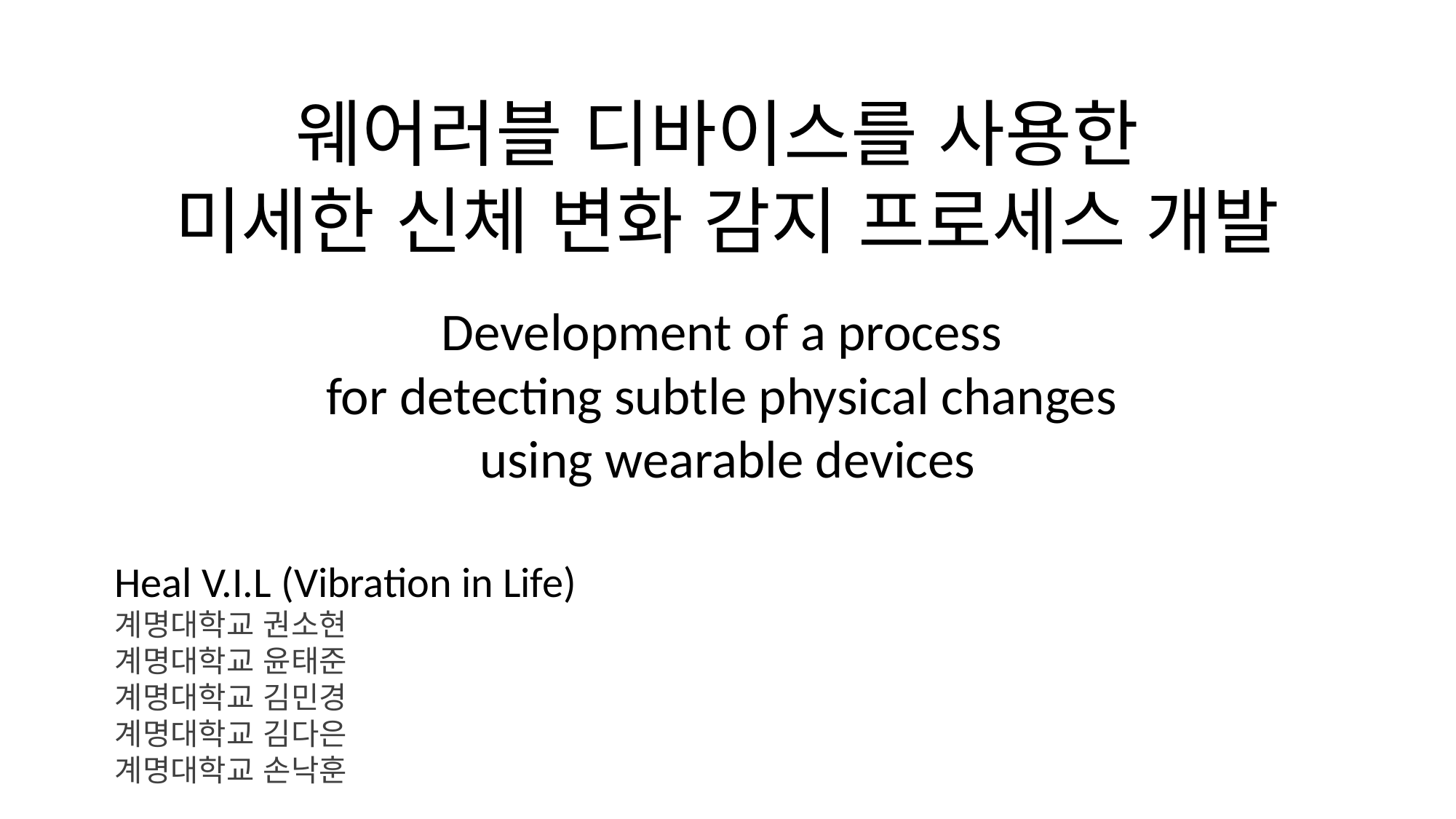

웨어러블 디바이스를 사용한
미세한 신체 변화 감지 프로세스 개발
Development of a process
for detecting subtle physical changes
using wearable devices
Heal V.I.L (Vibration in Life)
계명대학교 권소현
계명대학교 윤태준
계명대학교 김민경
계명대학교 김다은
계명대학교 손낙훈